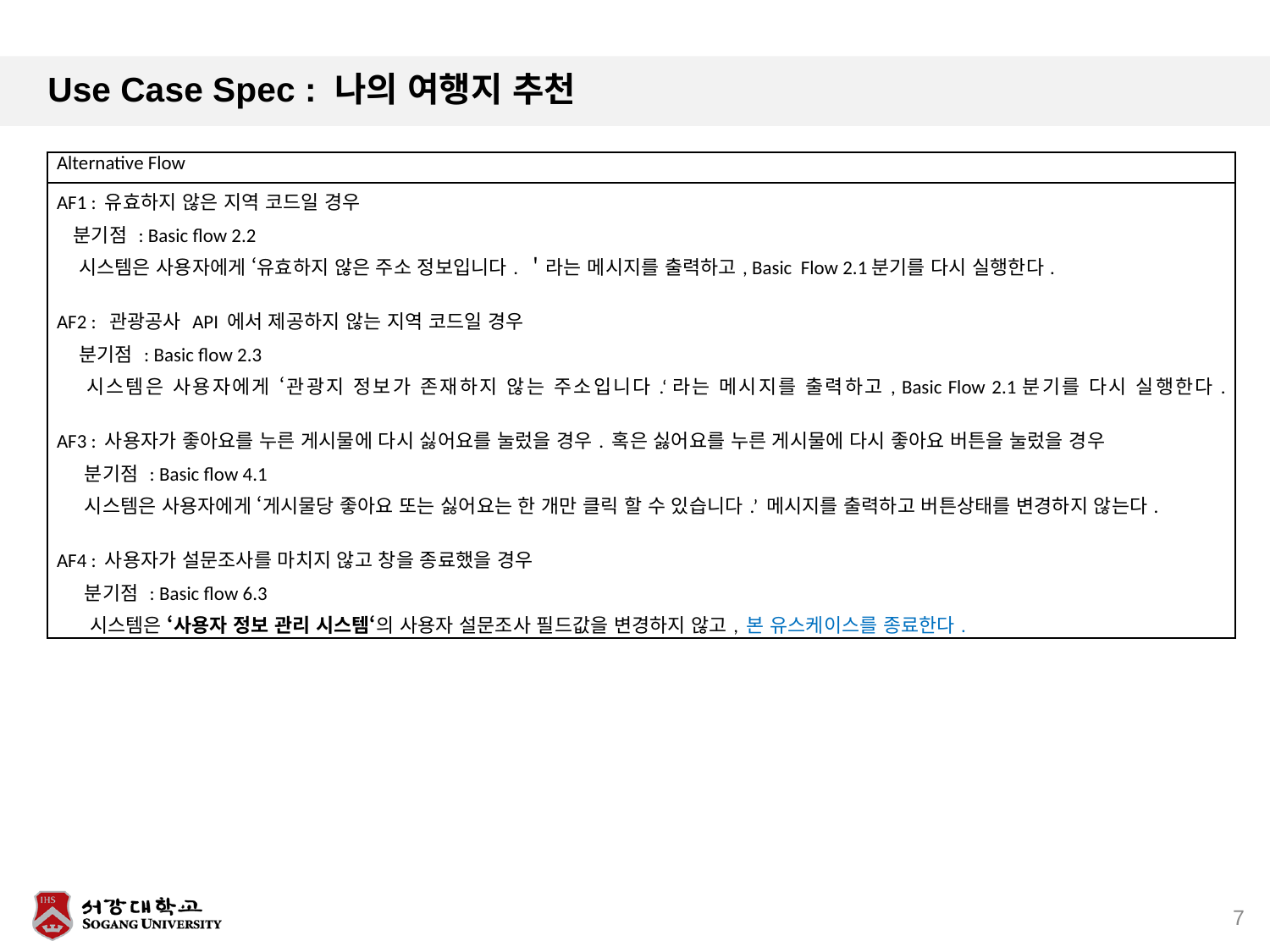

# Use Case Spec : 나의 여행지 추천
| Alternative Flow |
| --- |
| AF1 : 유효하지 않은 지역 코드일 경우 분기점 : Basic flow 2.2 시스템은 사용자에게 ‘유효하지 않은 주소 정보입니다. ＇라는 메시지를 출력하고, Basic Flow 2.1분기를 다시 실행한다. AF2 : 관광공사 API 에서 제공하지 않는 지역 코드일 경우 분기점 : Basic flow 2.3 시스템은 사용자에게 ‘관광지 정보가 존재하지 않는 주소입니다.‘라는 메시지를 출력하고, Basic Flow 2.1분기를 다시 실행한다. AF3 : 사용자가 좋아요를 누른 게시물에 다시 싫어요를 눌렀을 경우. 혹은 싫어요를 누른 게시물에 다시 좋아요 버튼을 눌렀을 경우 분기점 : Basic flow 4.1 시스템은 사용자에게 ‘게시물당 좋아요 또는 싫어요는 한 개만 클릭 할 수 있습니다.’ 메시지를 출력하고 버튼상태를 변경하지 않는다. AF4 : 사용자가 설문조사를 마치지 않고 창을 종료했을 경우 분기점 : Basic flow 6.3 시스템은 ‘사용자 정보 관리 시스템‘의 사용자 설문조사 필드값을 변경하지 않고, 본 유스케이스를 종료한다. |
7